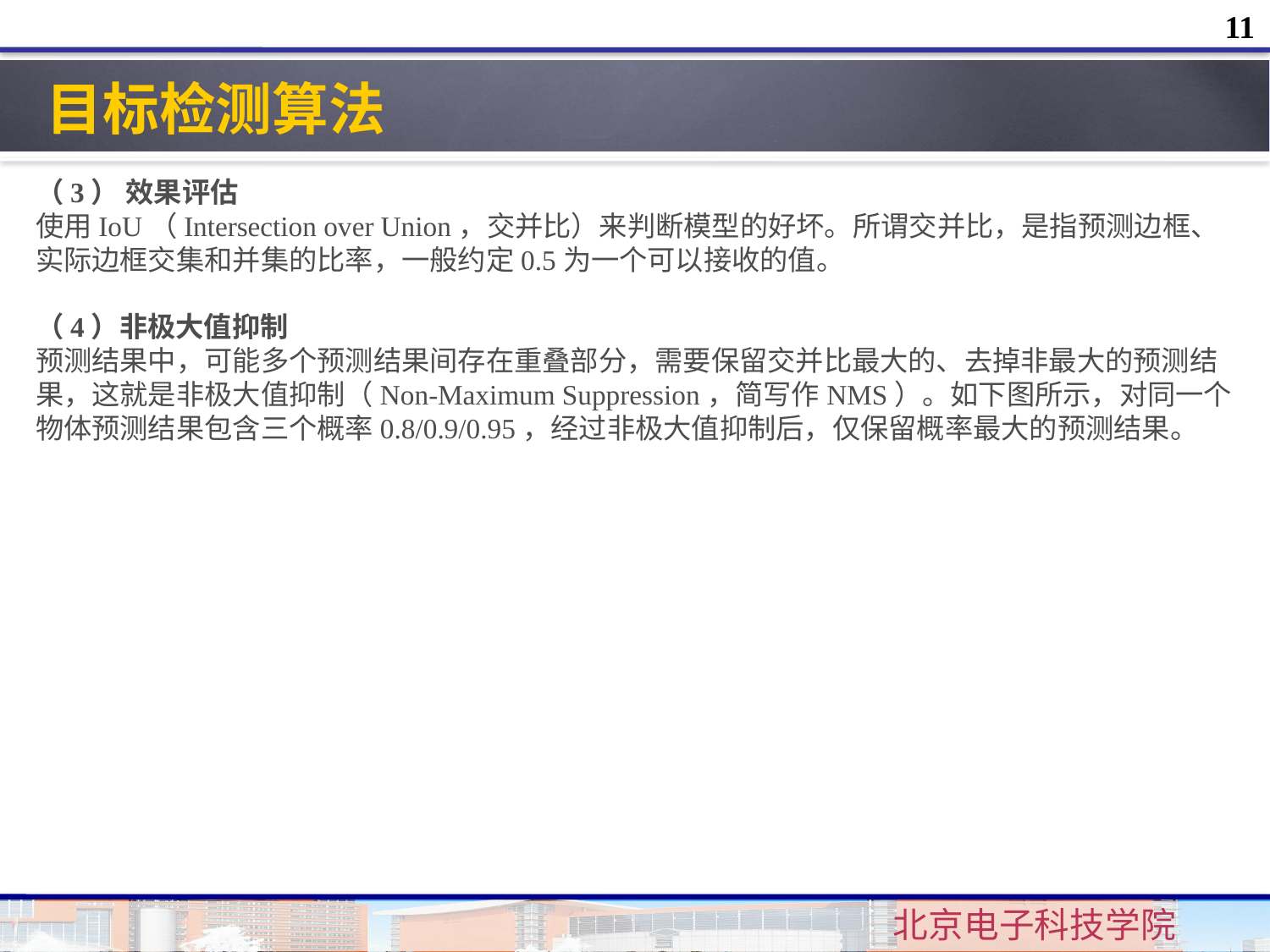

11
目标检测算法
（3） 效果评估
使用IoU（Intersection over Union，交并比）来判断模型的好坏。所谓交并比，是指预测边框、实际边框交集和并集的比率，一般约定0.5为一个可以接收的值。

（4）非极大值抑制
预测结果中，可能多个预测结果间存在重叠部分，需要保留交并比最大的、去掉非最大的预测结果，这就是非极大值抑制（Non-Maximum Suppression，简写作NMS）。如下图所示，对同一个物体预测结果包含三个概率0.8/0.9/0.95，经过非极大值抑制后，仅保留概率最大的预测结果。